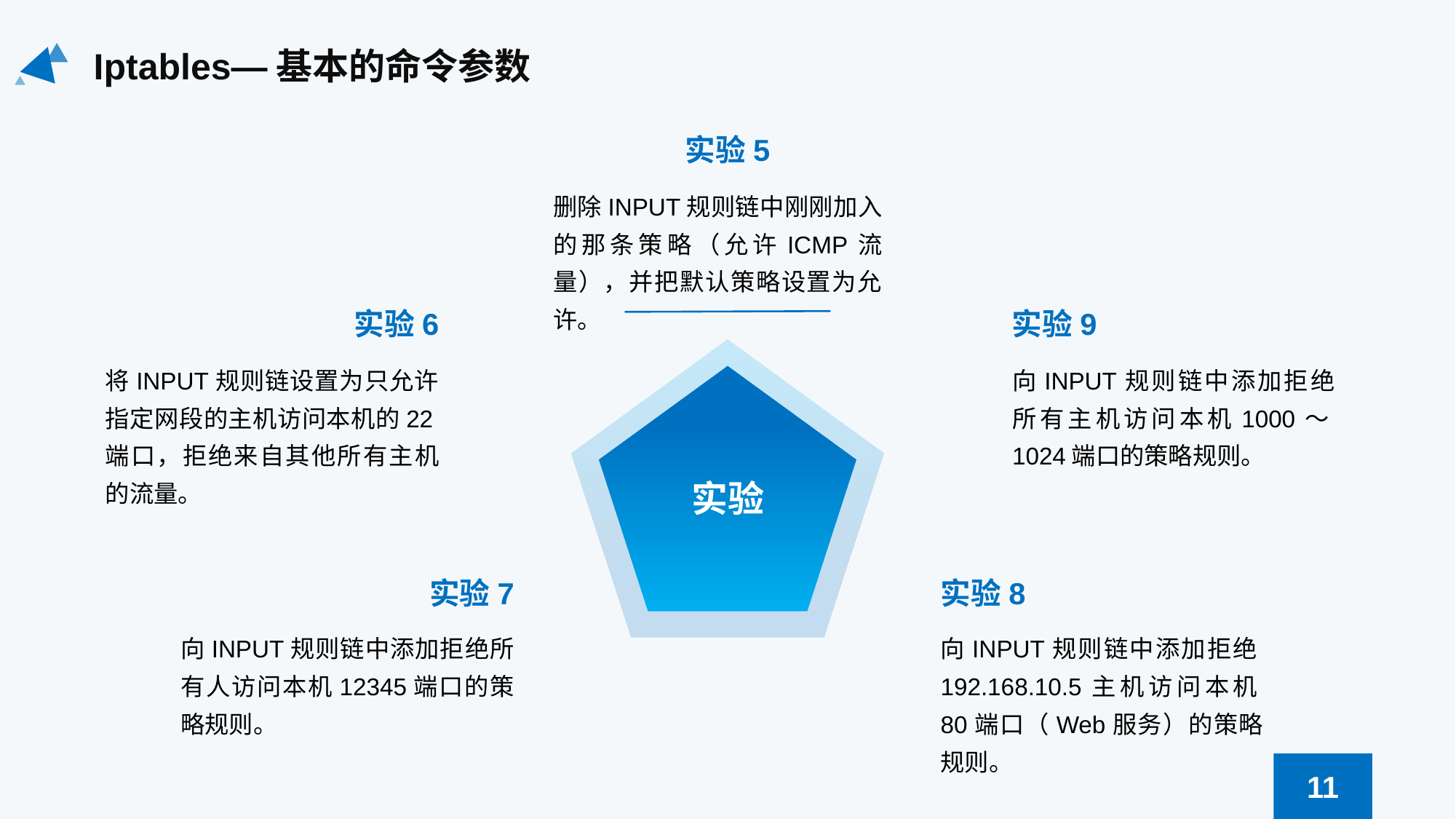

Iptables—基本的命令参数

实验5
删除INPUT规则链中刚刚加入的那条策略（允许ICMP流量），并把默认策略设置为允许。
实验6
实验9

将INPUT规则链设置为只允许指定网段的主机访问本机的22端口，拒绝来自其他所有主机的流量。
向INPUT规则链中添加拒绝所有主机访问本机1000～1024端口的策略规则。

实验
实验7
实验8
向INPUT规则链中添加拒绝192.168.10.5主机访问本机80端口（Web服务）的策略规则。
向INPUT规则链中添加拒绝所有人访问本机12345端口的策略规则。

11